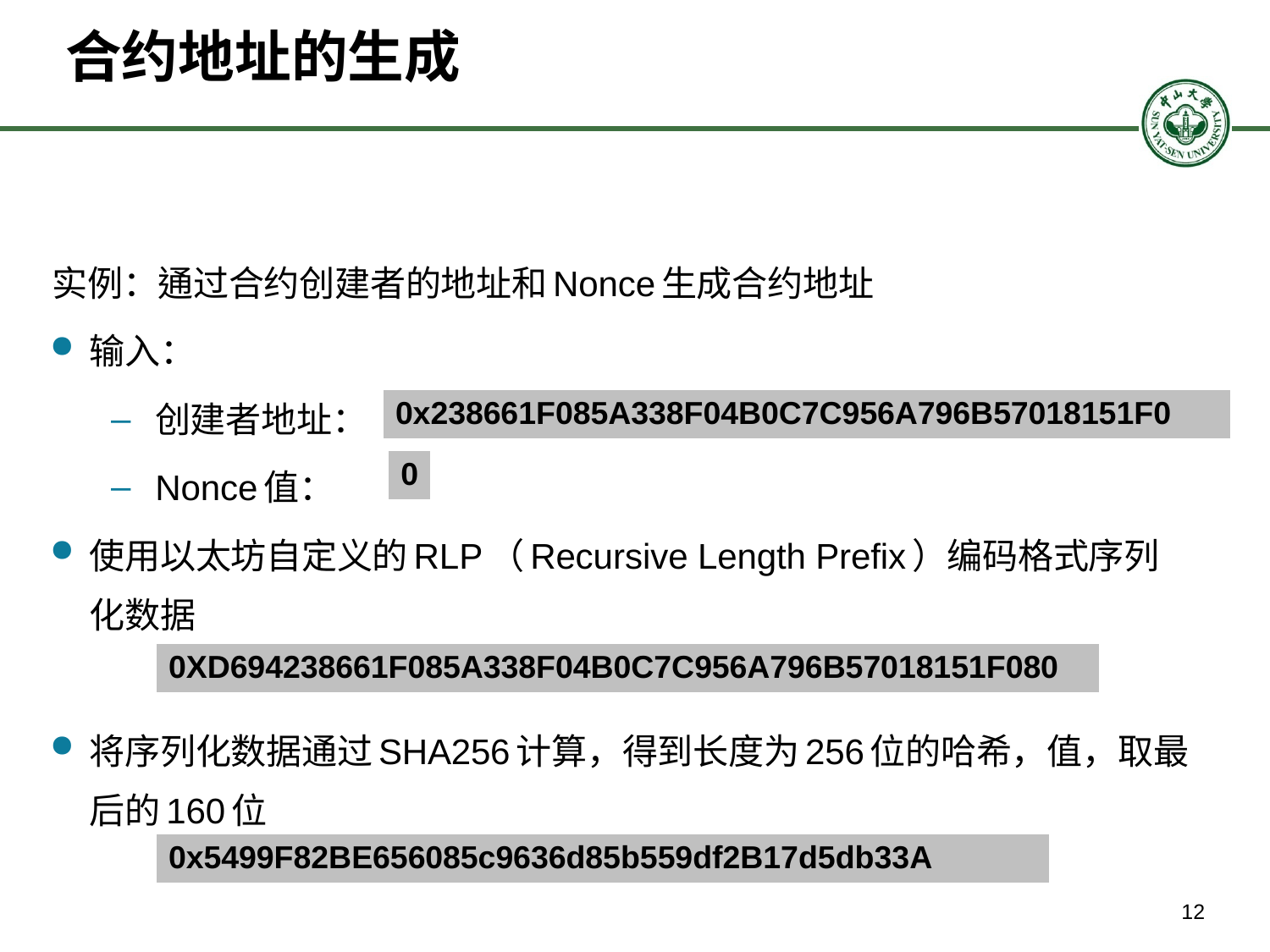

# 合约地址的生成
实例：通过合约创建者的地址和Nonce生成合约地址
输入：
创建者地址：
Nonce值：
使用以太坊自定义的RLP（Recursive Length Prefix）编码格式序列化数据

将序列化数据通过SHA256计算，得到长度为256位的哈希，值，取最后的160位

| 0x238661F085A338F04B0C7C956A796B57018151F0 |
| --- |
| 0 |
| --- |
| 0XD694238661F085A338F04B0C7C956A796B57018151F080 |
| --- |
| 0x5499F82BE656085c9636d85b559df2B17d5db33A |
| --- |